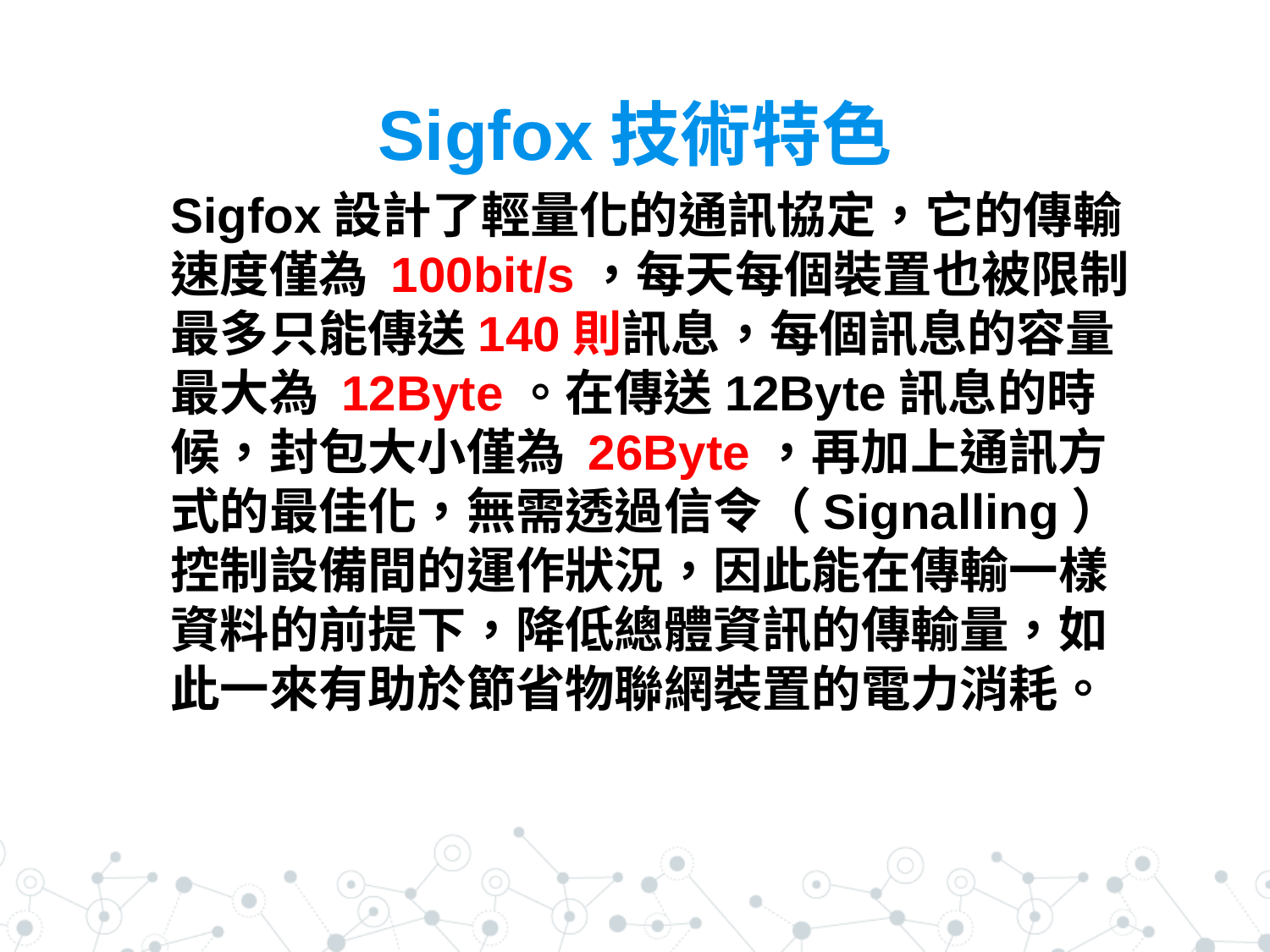

# Sigfox技術特色
Sigfox設計了輕量化的通訊協定，它的傳輸速度僅為 100bit/s，每天每個裝置也被限制最多只能傳送140則訊息，每個訊息的容量最大為 12Byte。在傳送12Byte訊息的時候，封包大小僅為 26Byte，再加上通訊方式的最佳化，無需透過信令（Signalling）控制設備間的運作狀況，因此能在傳輸一樣資料的前提下，降低總體資訊的傳輸量，如此一來有助於節省物聯網裝置的電力消耗。